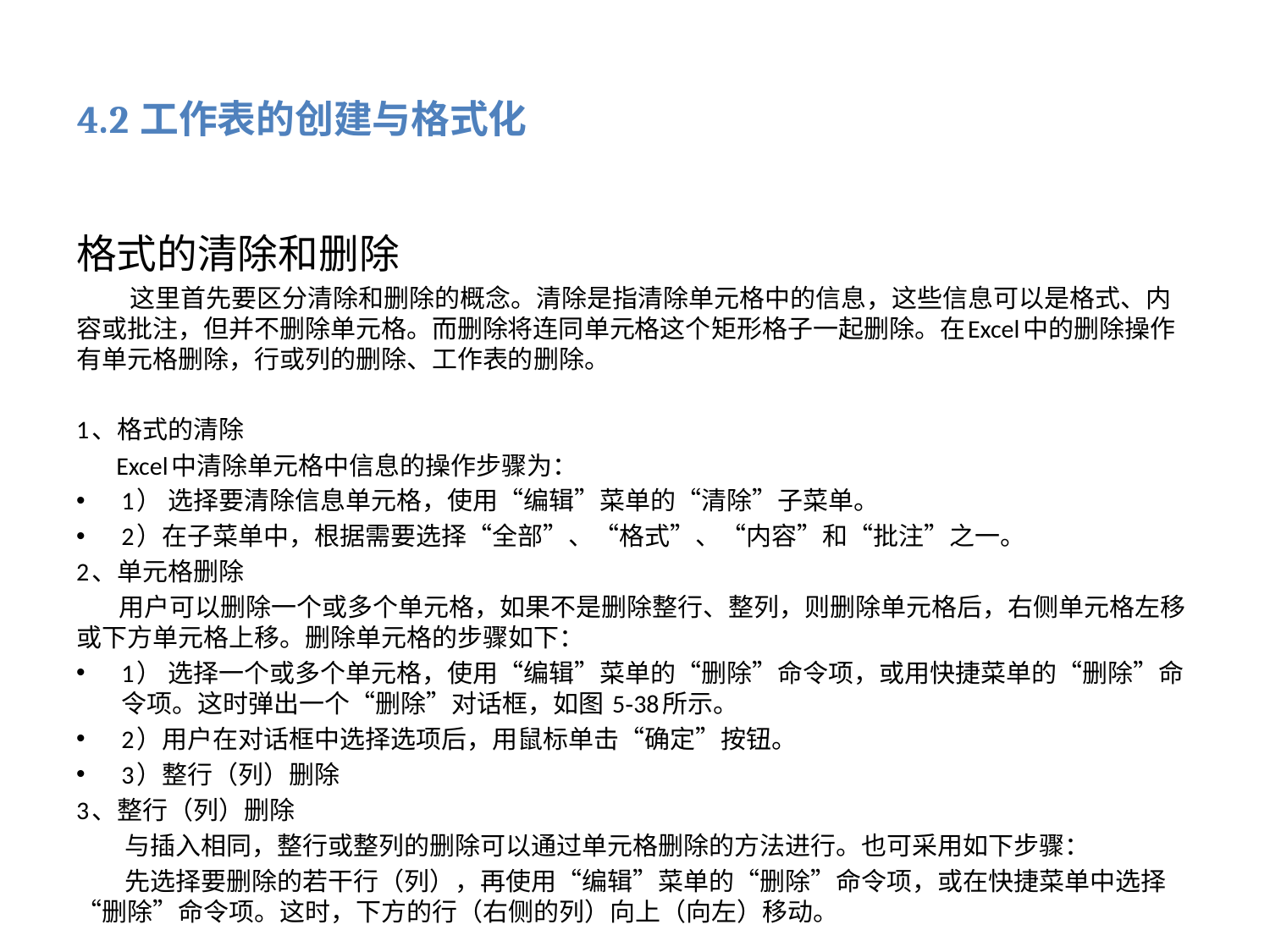

# 4.2工作表的创建与格式化
格式的清除和删除
         这里首先要区分清除和删除的概念。清除是指清除单元格中的信息，这些信息可以是格式、内容或批注，但并不删除单元格。而删除将连同单元格这个矩形格子一起删除。在Excel中的删除操作有单元格删除，行或列的删除、工作表的删除。

1、格式的清除
       Excel中清除单元格中信息的操作步骤为：
1） 选择要清除信息单元格，使用“编辑”菜单的“清除”子菜单。
2）在子菜单中，根据需要选择“全部”、“格式”、“内容”和“批注”之一。
2、单元格删除
       用户可以删除一个或多个单元格，如果不是删除整行、整列，则删除单元格后，右侧单元格左移或下方单元格上移。删除单元格的步骤如下：
1） 选择一个或多个单元格，使用“编辑”菜单的“删除”命令项，或用快捷菜单的“删除”命令项。这时弹出一个“删除”对话框，如图 5‑38所示。
2）用户在对话框中选择选项后，用鼠标单击“确定”按钮。
3）整行（列）删除
3、整行（列）删除
        与插入相同，整行或整列的删除可以通过单元格删除的方法进行。也可采用如下步骤：
        先选择要删除的若干行（列），再使用“编辑”菜单的“删除”命令项，或在快捷菜单中选择“删除”命令项。这时，下方的行（右侧的列）向上（向左）移动。